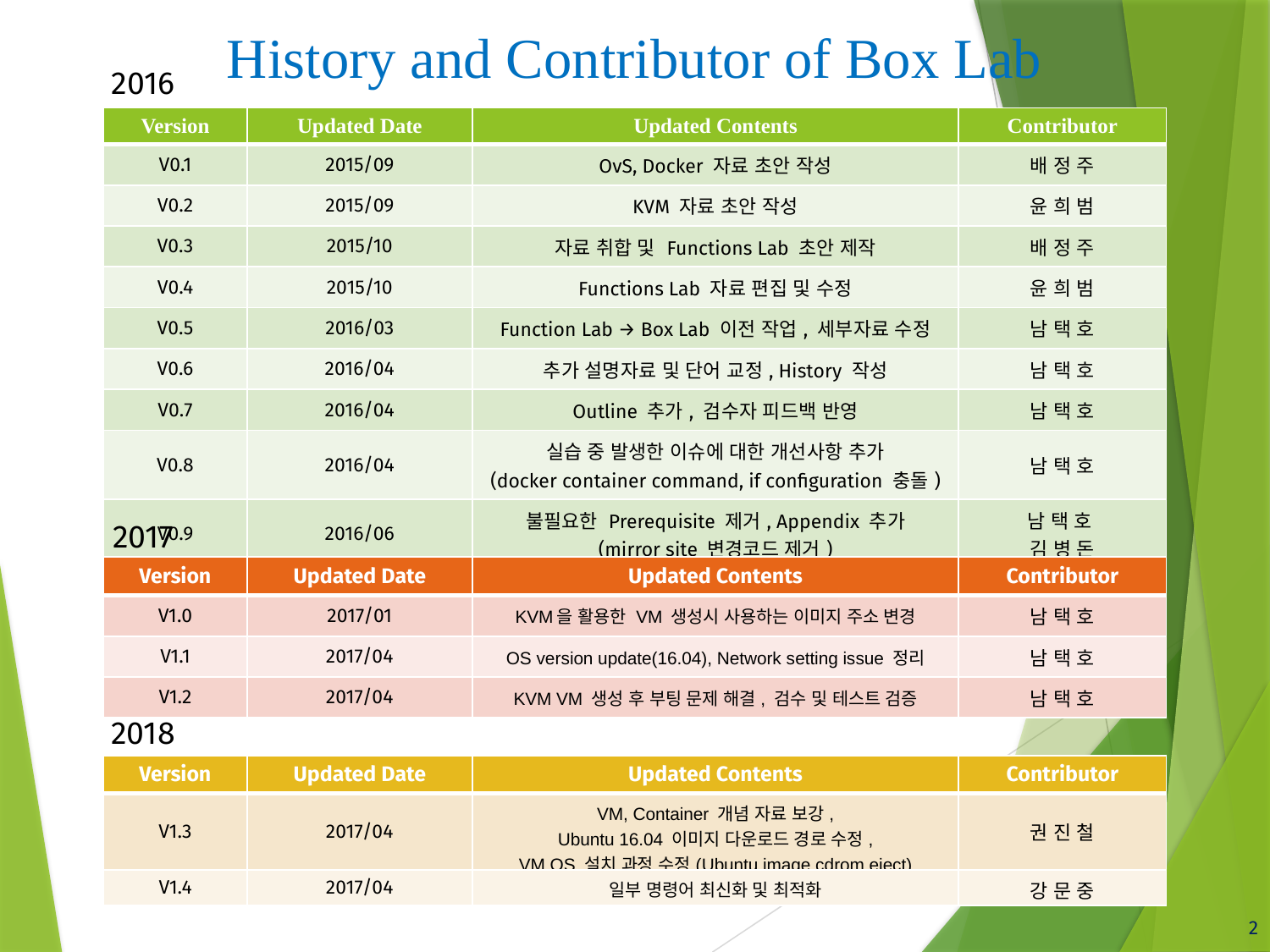

History and Contributor of Box Lab
2016
| Version | Updated Date | Updated Contents | Contributor |
| --- | --- | --- | --- |
| V0.1 | 2015/09 | OvS, Docker 자료 초안 작성 | 배 정 주 |
| V0.2 | 2015/09 | KVM 자료 초안 작성 | 윤 희 범 |
| V0.3 | 2015/10 | 자료 취합 및 Functions Lab 초안 제작 | 배 정 주 |
| V0.4 | 2015/10 | Functions Lab 자료 편집 및 수정 | 윤 희 범 |
| V0.5 | 2016/03 | Function Lab → Box Lab 이전 작업, 세부자료 수정 | 남 택 호 |
| V0.6 | 2016/04 | 추가 설명자료 및 단어 교정, History 작성 | 남 택 호 |
| V0.7 | 2016/04 | Outline 추가, 검수자 피드백 반영 | 남 택 호 |
| V0.8 | 2016/04 | 실습 중 발생한 이슈에 대한 개선사항 추가 (docker container command, if configuration 충돌) | 남 택 호 |
| V0.9 | 2016/06 | 불필요한 Prerequisite 제거, Appendix 추가 (mirror site 변경코드 제거) | 남 택 호 김 병 돈 |
2017
| Version | Updated Date | Updated Contents | Contributor |
| --- | --- | --- | --- |
| V1.0 | 2017/01 | KVM을 활용한 VM 생성시 사용하는 이미지 주소 변경 | 남 택 호 |
| V1.1 | 2017/04 | OS version update(16.04), Network setting issue 정리 | 남 택 호 |
| V1.2 | 2017/04 | KVM VM 생성 후 부팅 문제 해결, 검수 및 테스트 검증 | 남 택 호 |
2018
| Version | Updated Date | Updated Contents | Contributor |
| --- | --- | --- | --- |
| V1.3 | 2017/04 | VM, Container 개념 자료 보강, Ubuntu 16.04 이미지 다운로드 경로 수정, VM OS 설치 과정 수정(Ubuntu image cdrom eject) | 권 진 철 |
| V1.4 | 2017/04 | 일부 명령어 최신화 및 최적화 | 강 문 중 |
2